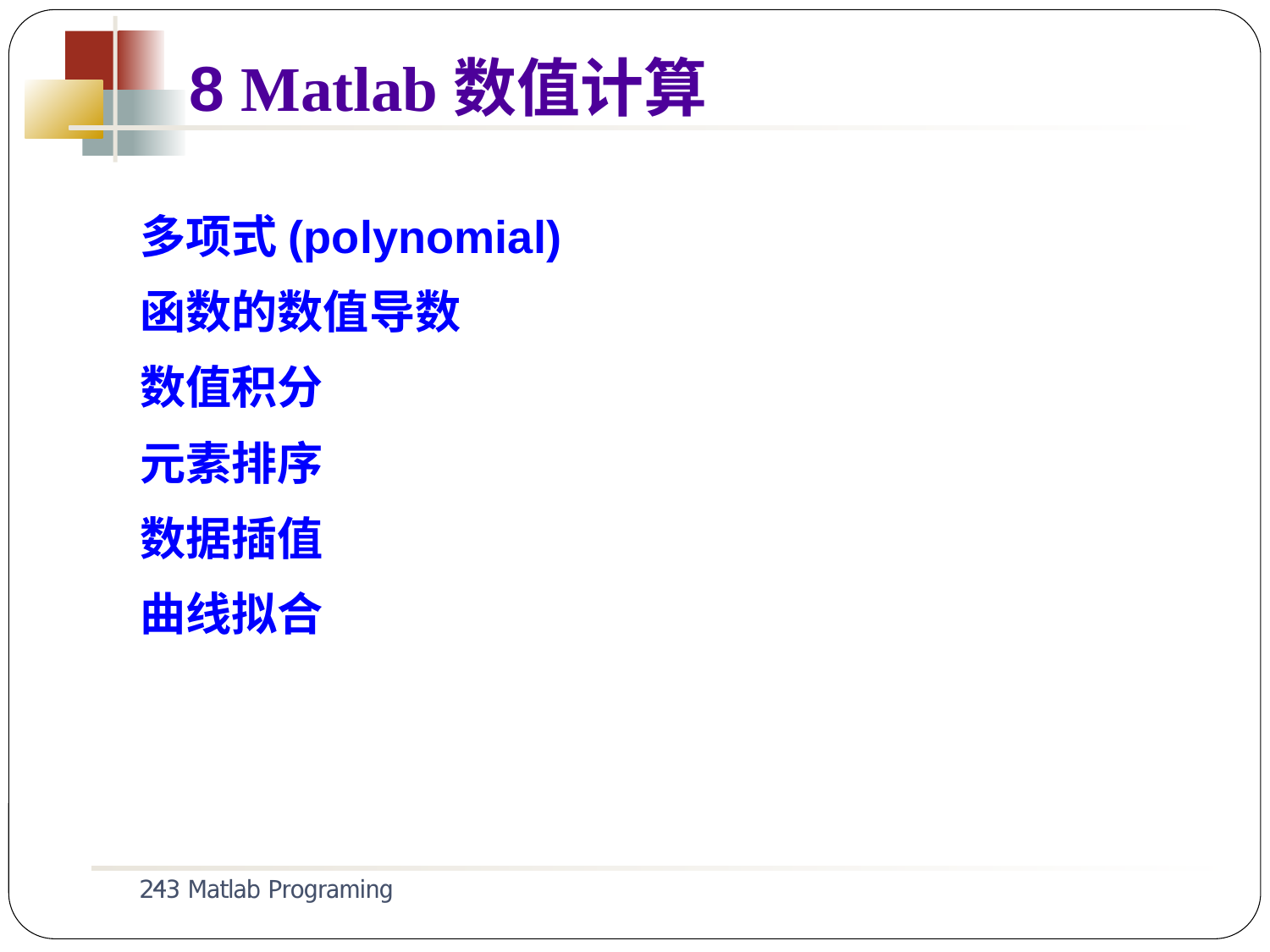

多项式(polynomial)
函数的数值导数
数值积分
元素排序
数据插值
曲线拟合
8 Matlab数值计算
243 Matlab Programing